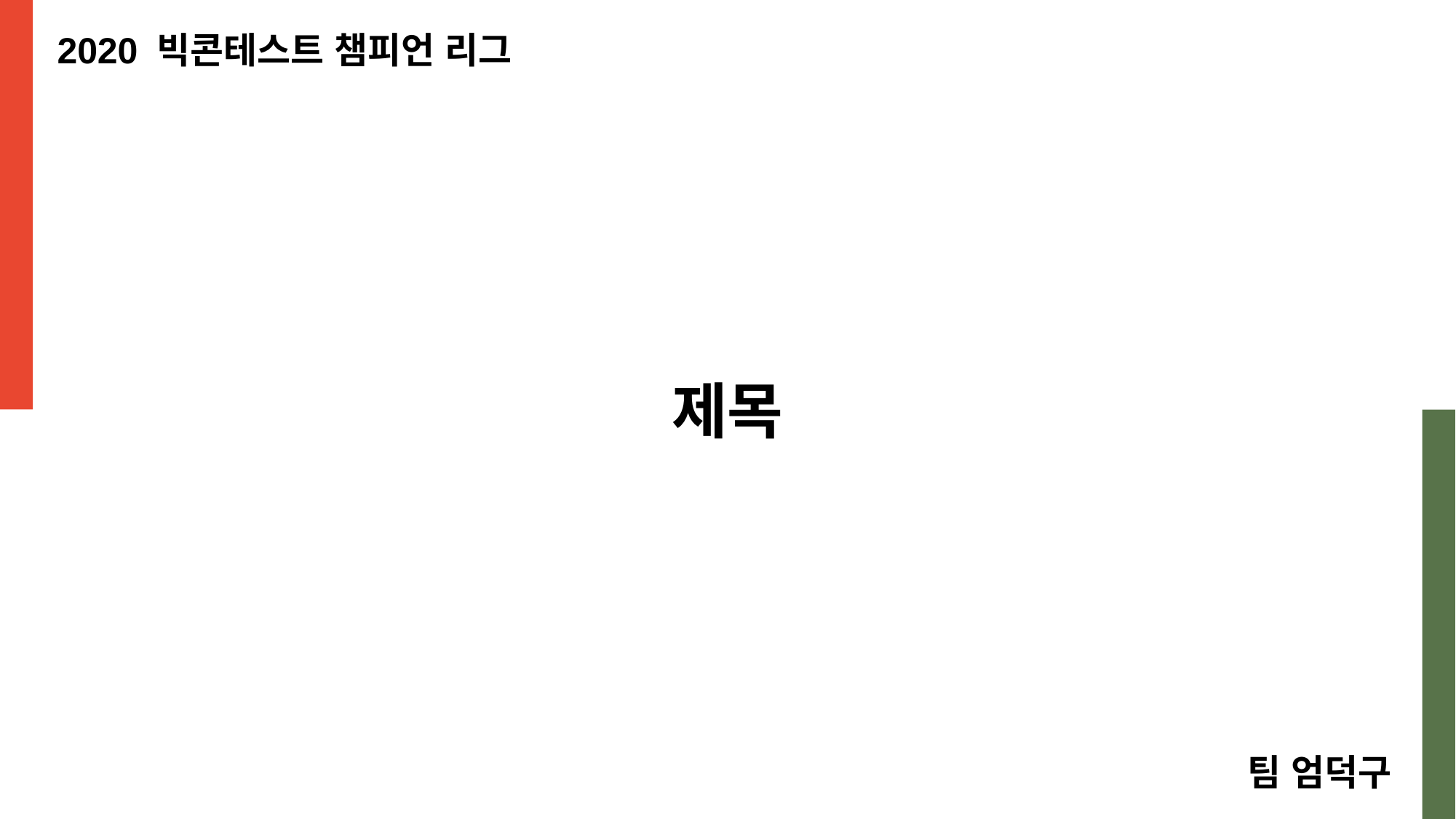

2020 빅콘테스트 챔피언 리그
제목

팀 엄덕구